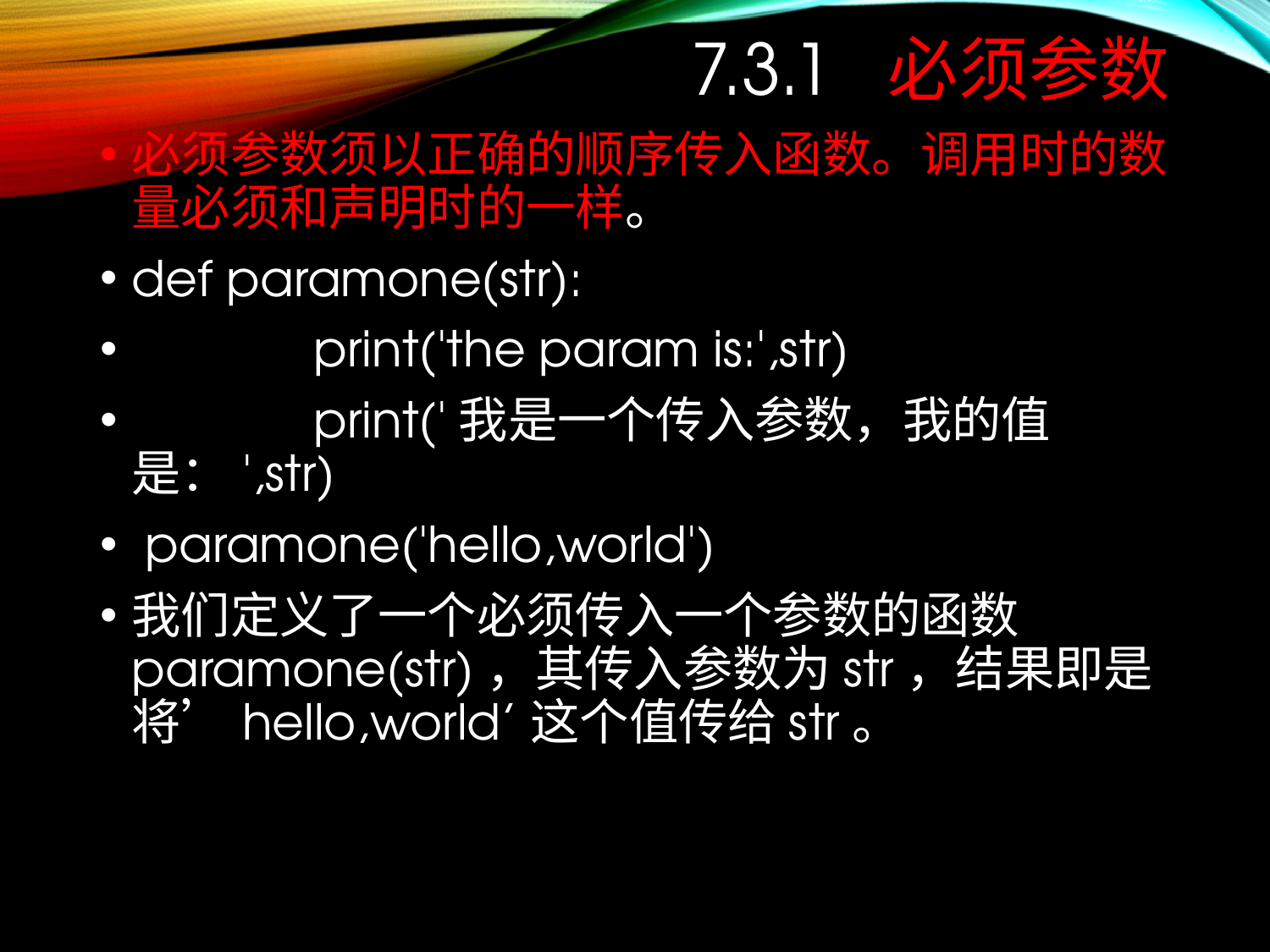

# 7.3.1  必须参数
必须参数须以正确的顺序传入函数。调用时的数量必须和声明时的一样。
def paramone(str):
	    print('the param is:',str)
	    print('我是一个传入参数，我的值是：',str)
 paramone('hello,world')
我们定义了一个必须传入一个参数的函数paramone(str)，其传入参数为str，结果即是将’hello,world’这个值传给str。